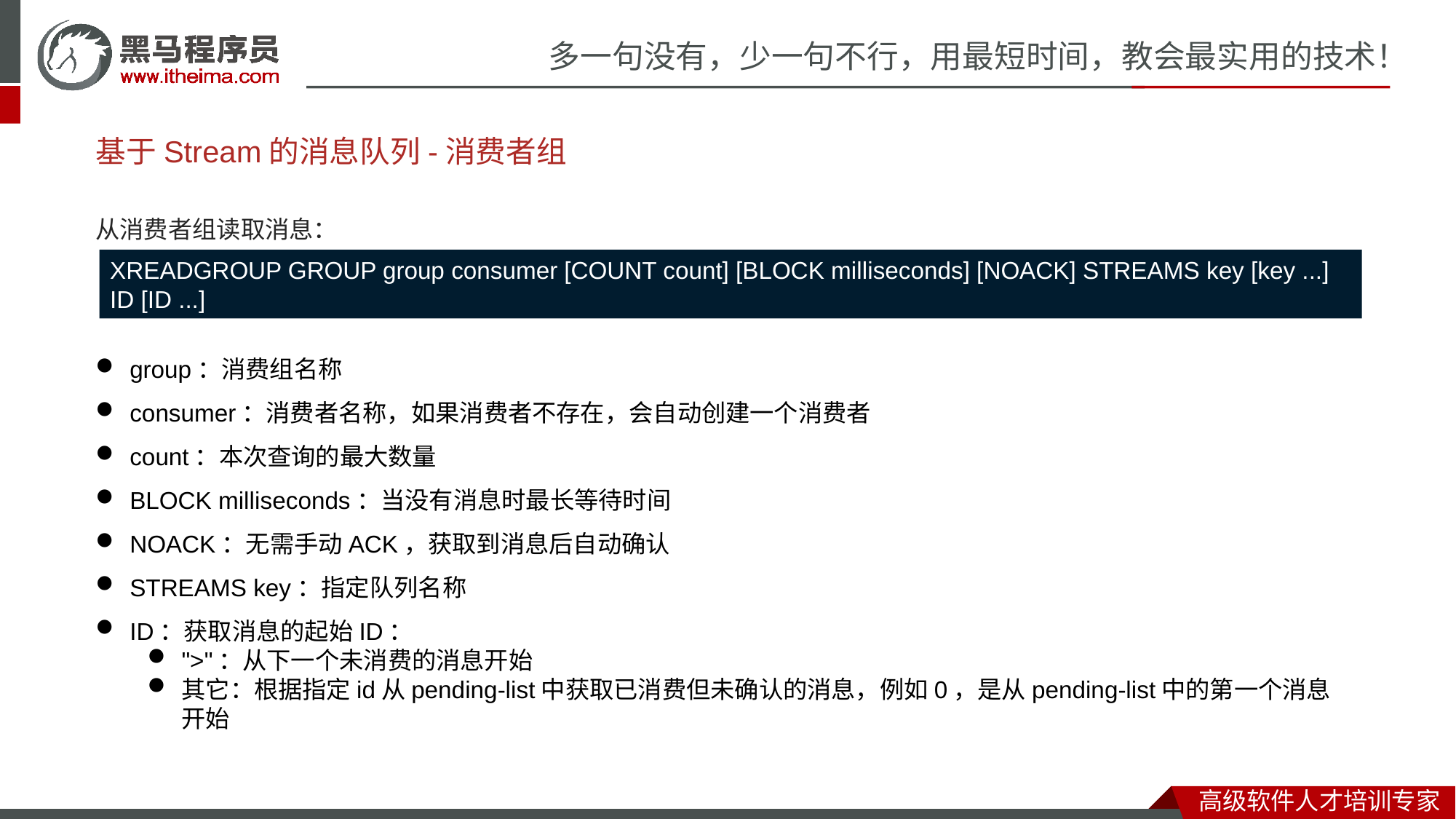

基于Stream的消息队列-消费者组
从消费者组读取消息：

group：消费组名称
consumer：消费者名称，如果消费者不存在，会自动创建一个消费者
count：本次查询的最大数量
BLOCK milliseconds：当没有消息时最长等待时间
NOACK：无需手动ACK，获取到消息后自动确认
STREAMS key：指定队列名称
ID：获取消息的起始ID：
">"：从下一个未消费的消息开始
其它：根据指定id从pending-list中获取已消费但未确认的消息，例如0，是从pending-list中的第一个消息开始
XREADGROUP GROUP group consumer [COUNT count] [BLOCK milliseconds] [NOACK] STREAMS key [key ...] ID [ID ...]